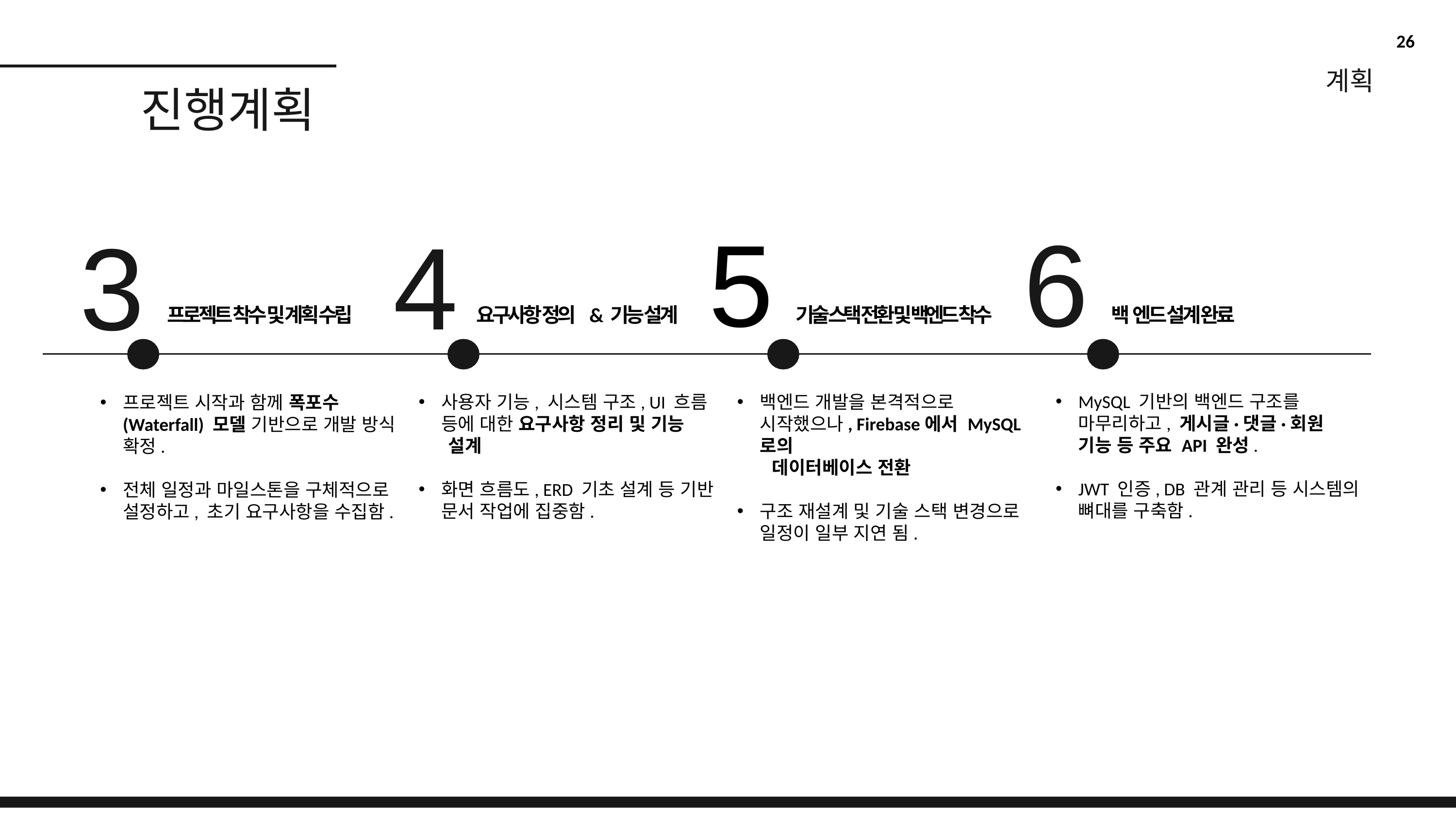

26
계획

# 진행계획
5
6
4
3
요구사항 정의  & 기능 설계
기술 스택 전환 및 백엔드 착수
백 엔드 설계 완료
프로젝트 착수 및 계획 수립

MySQL 기반의 백엔드 구조를 마무리하고, 게시글·댓글·회원 기능 등 주요 API 완성.
JWT 인증, DB 관계 관리 등 시스템의 뼈대를 구축함.
사용자 기능, 시스템 구조, UI 흐름 등에 대한 요구사항 정리 및 기능
     설계
화면 흐름도, ERD 기초 설계 등 기반 문서 작업에 집중함.
백엔드 개발을 본격적으로 시작했으나, Firebase에서 MySQL로의
      데이터베이스 전환
구조 재설계 및 기술 스택 변경으로 일정이 일부 지연 됨.
프로젝트 시작과 함께 폭포수(Waterfall) 모델 기반으로 개발 방식 확정.
전체 일정과 마일스톤을 구체적으로 설정하고, 초기 요구사항을 수집함.